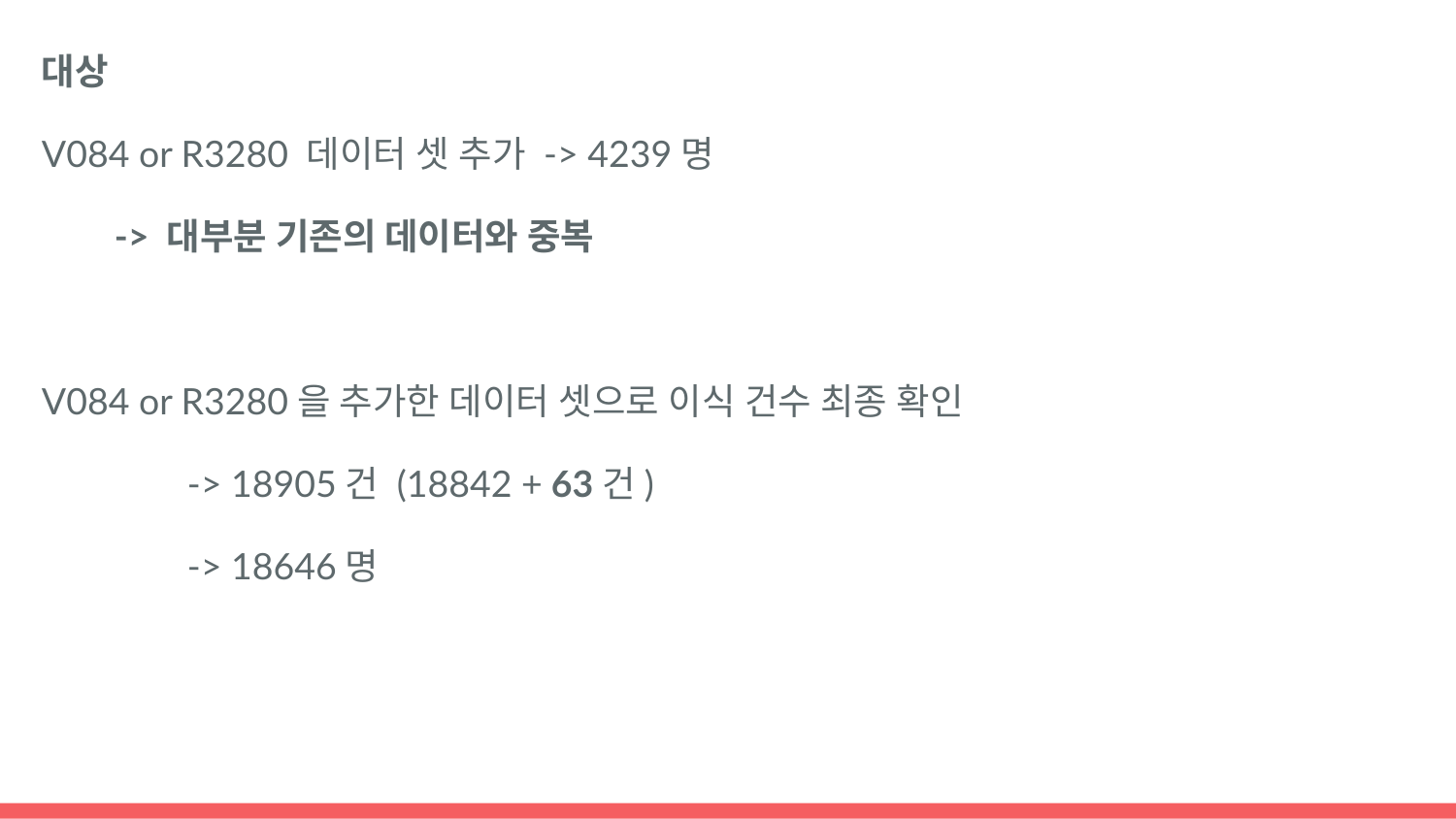

대상
V084 or R3280 데이터 셋 추가 -> 4239명
-> 대부분 기존의 데이터와 중복

V084 or R3280을 추가한 데이터 셋으로 이식 건수 최종 확인
	-> 18905건 (18842 + 63건)
	-> 18646명